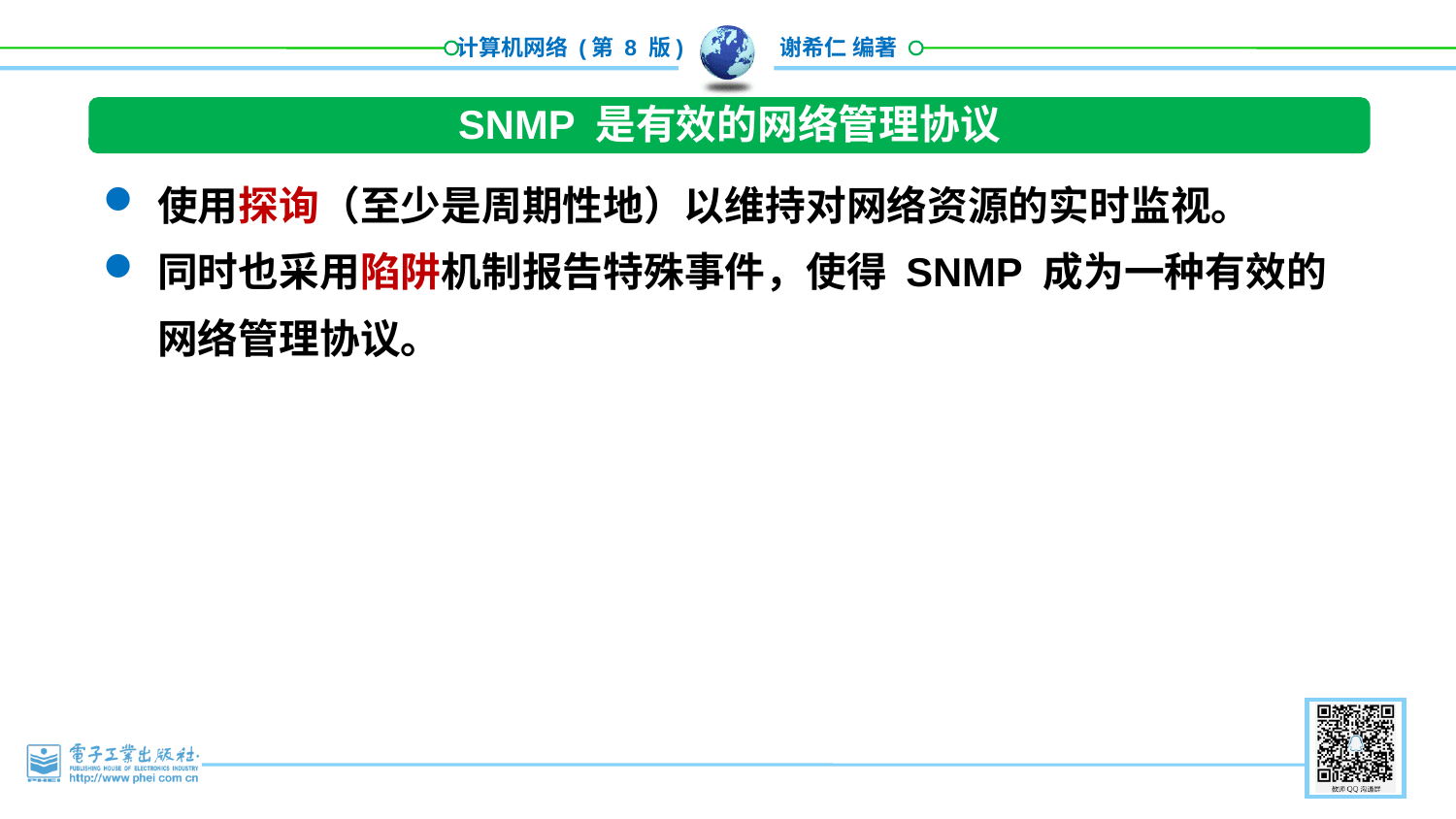

SNMP 是有效的网络管理协议

使用探询（至少是周期性地）以维持对网络资源的实时监视。
同时也采用陷阱机制报告特殊事件，使得 SNMP 成为一种有效的网络管理协议。